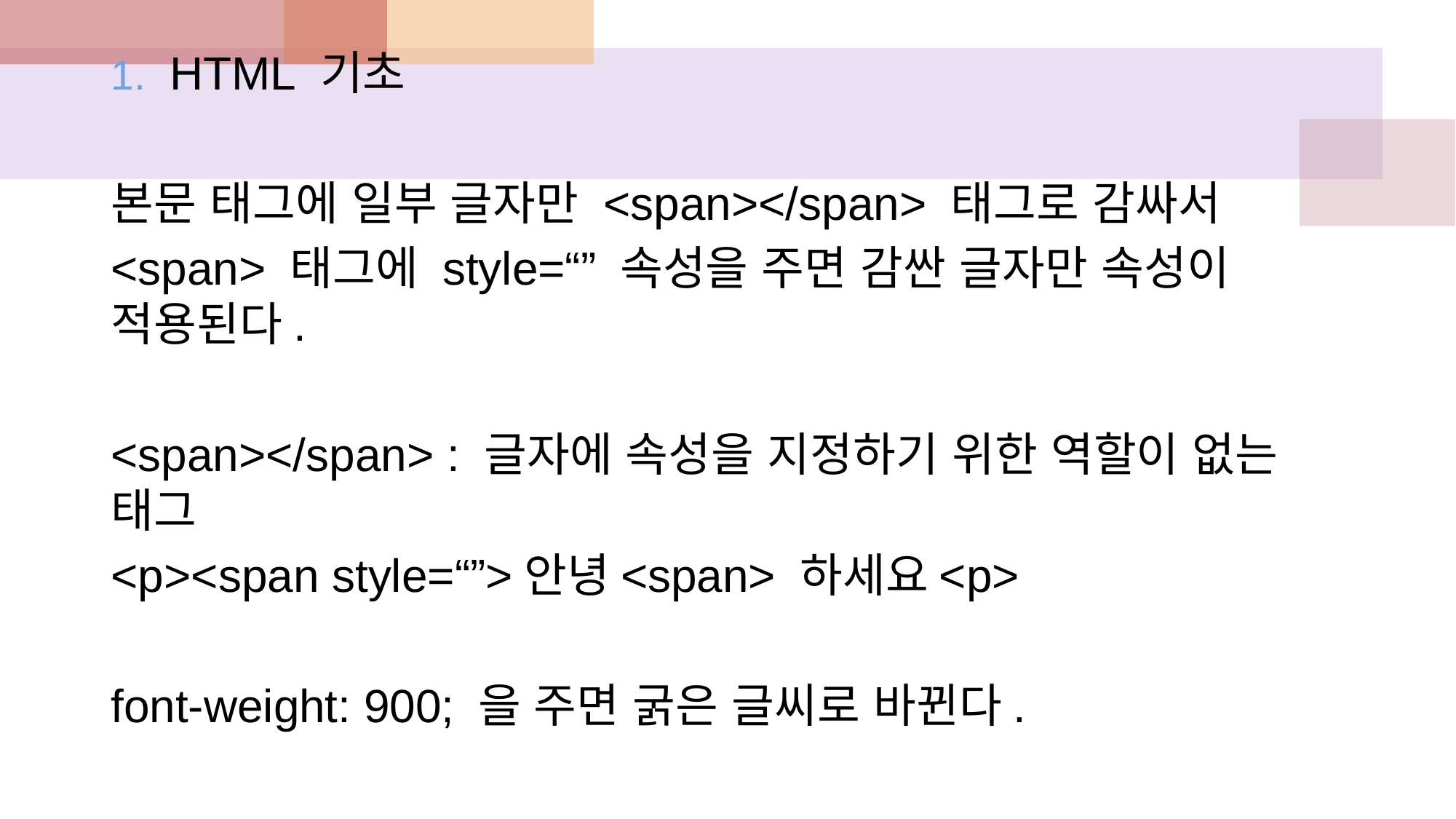

HTML 기초

본문 태그에 일부 글자만 <span></span> 태그로 감싸서
<span> 태그에 style=“” 속성을 주면 감싼 글자만 속성이 적용된다.

<span></span> : 글자에 속성을 지정하기 위한 역할이 없는 태그
<p><span style=“”>안녕<span> 하세요<p>

font-weight: 900; 을 주면 굵은 글씨로 바뀐다.